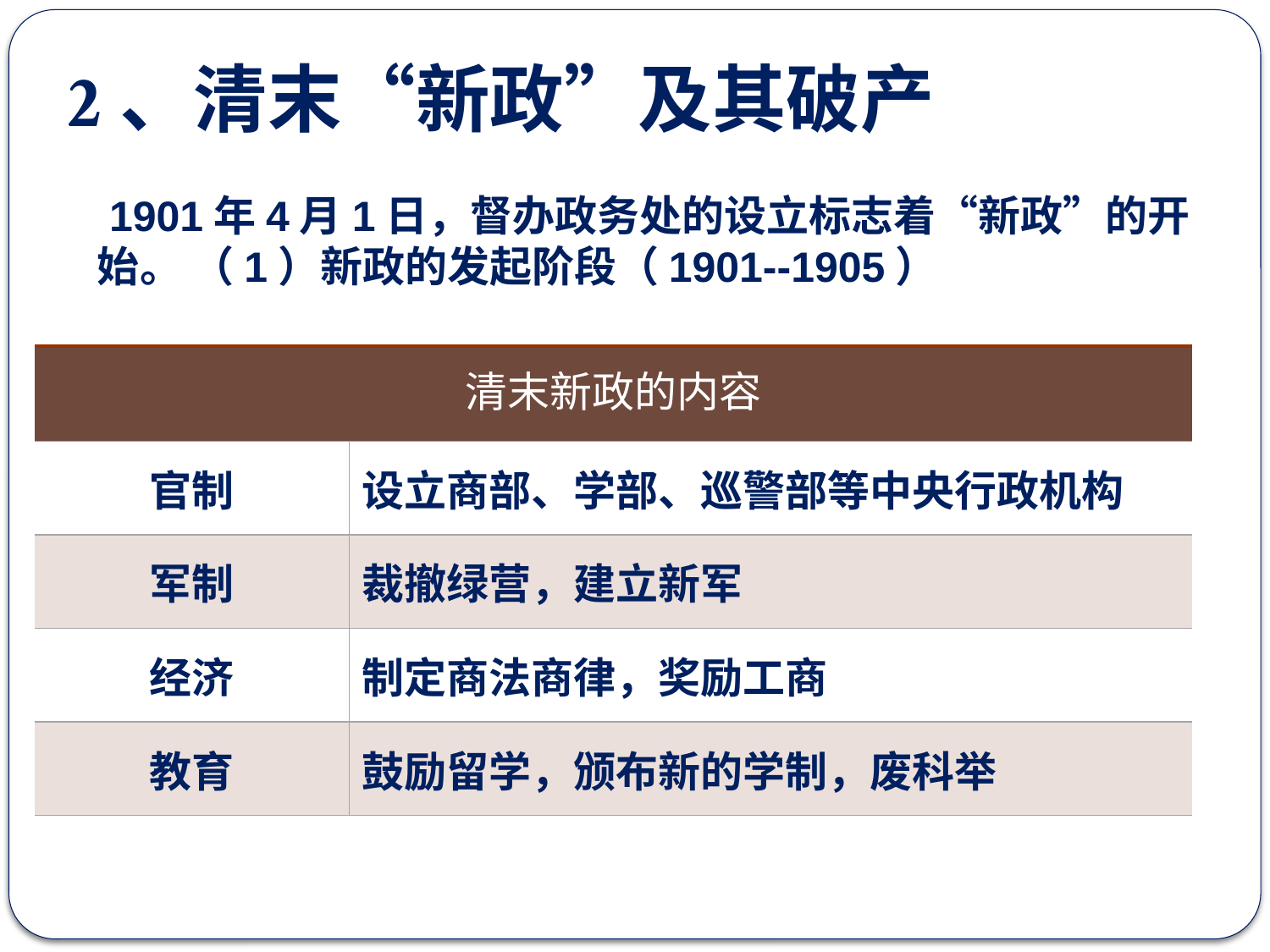

2、清末“新政”及其破产
# 1901年4月1日，督办政务处的设立标志着“新政”的开始。 （1）新政的发起阶段（1901--1905）
| 清末新政的内容 |  |
| --- | --- |
| 官制 | 设立商部、学部、巡警部等中央行政机构 |
| 军制 | 裁撤绿营，建立新军 |
| 经济 | 制定商法商律，奖励工商 |
| 教育 | 鼓励留学，颁布新的学制，废科举 |